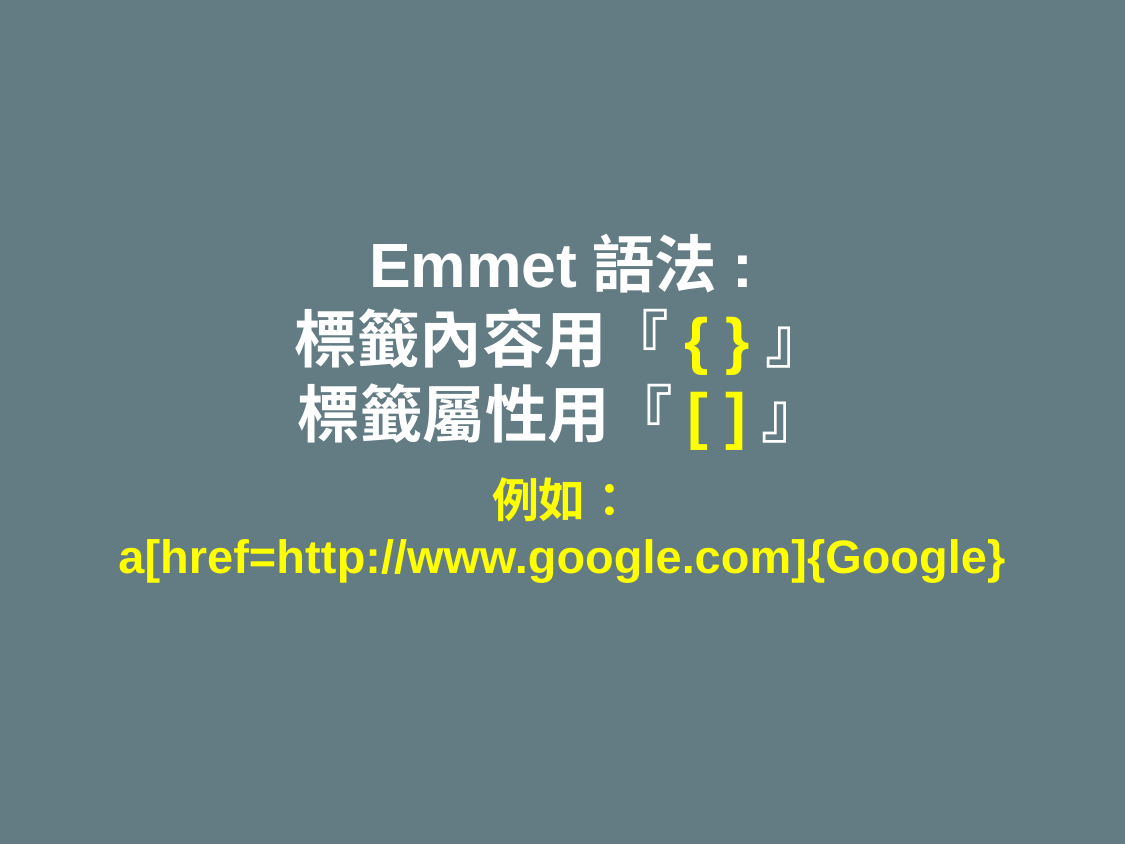

# Emmet語法: 標籤內容用『{ }』 標籤屬性用『[ ]』
例如：
a[href=http://www.google.com]{Google}